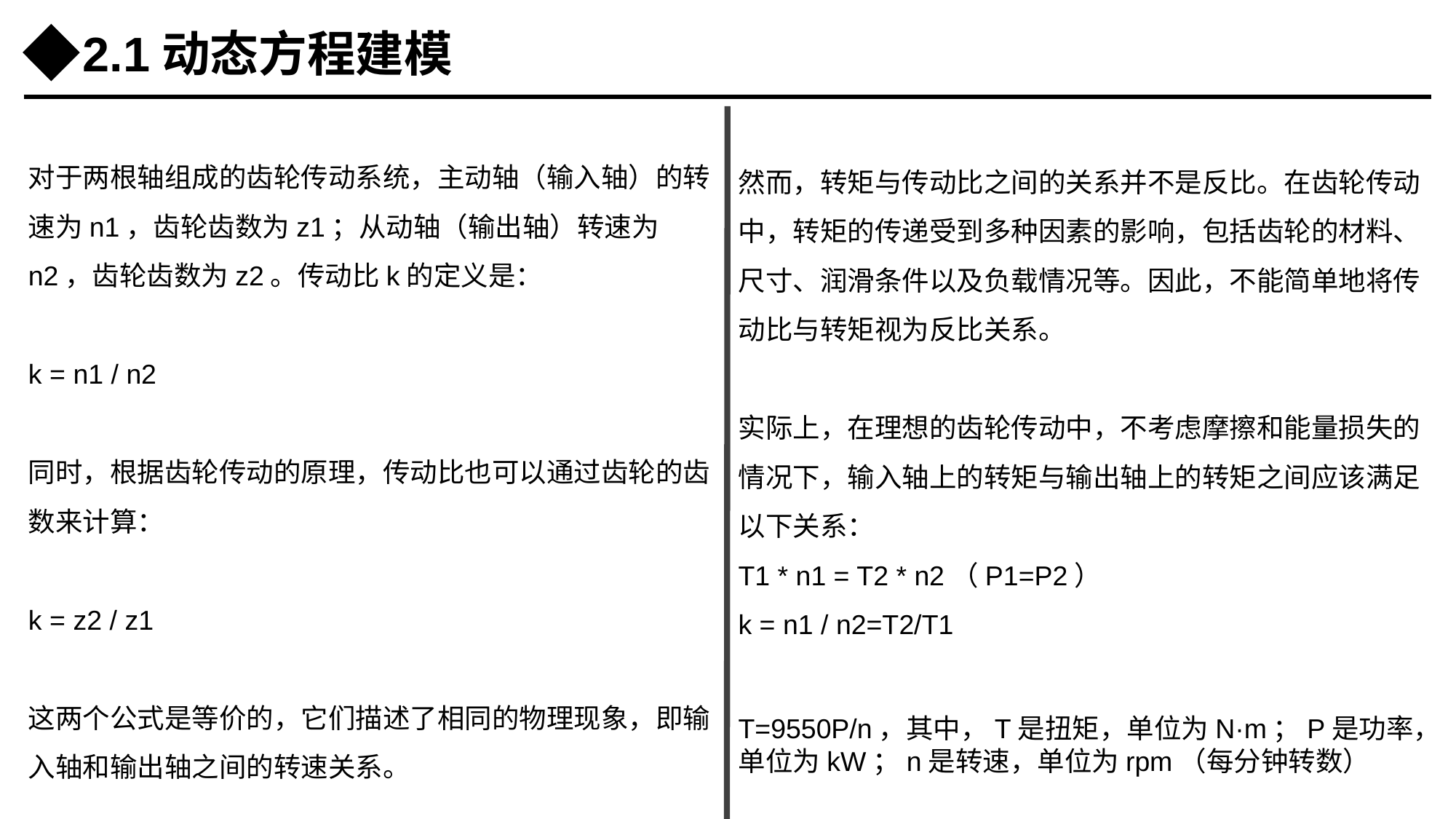

2.1动态方程建模

对于两根轴组成的齿轮传动系统，主动轴（输入轴）的转速为n1，齿轮齿数为z1；从动轴（输出轴）转速为n2，齿轮齿数为z2。传动比k的定义是：

k = n1 / n2

同时，根据齿轮传动的原理，传动比也可以通过齿轮的齿数来计算：

k = z2 / z1

这两个公式是等价的，它们描述了相同的物理现象，即输入轴和输出轴之间的转速关系。

然而，转矩与传动比之间的关系并不是反比。在齿轮传动中，转矩的传递受到多种因素的影响，包括齿轮的材料、尺寸、润滑条件以及负载情况等。因此，不能简单地将传动比与转矩视为反比关系。

实际上，在理想的齿轮传动中，不考虑摩擦和能量损失的情况下，输入轴上的转矩与输出轴上的转矩之间应该满足以下关系：
T1 * n1 = T2 * n2（P1=P2）
k = n1 / n2=T2/T1

T=9550P/n，其中，T是扭矩，单位为N·m；P是功率，单位为kW；n是转速，单位为rpm（每分钟转数）